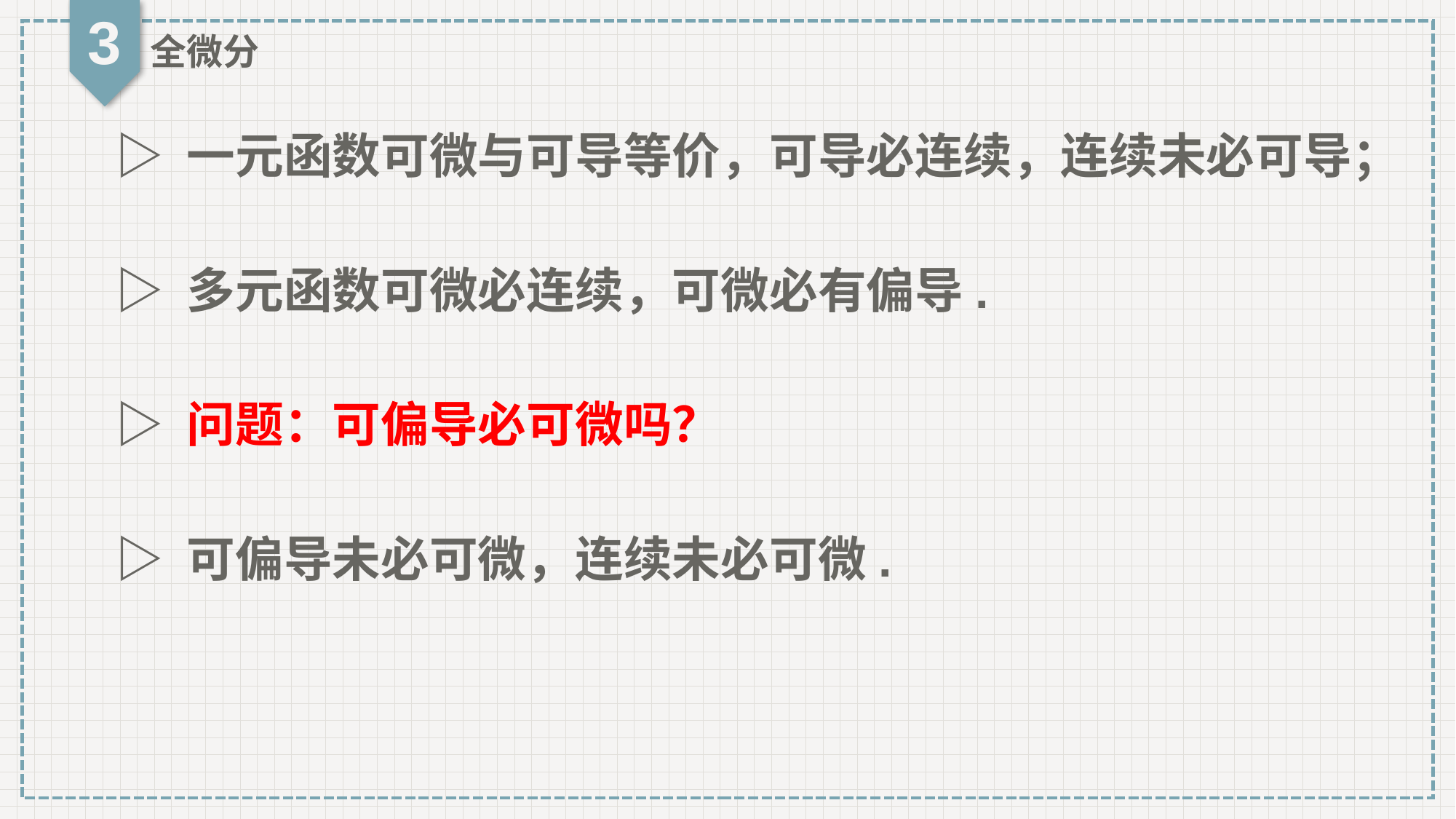

3
全微分
▷ 一元函数可微与可导等价，可导必连续，连续未必可导；
▷ 多元函数可微必连续，可微必有偏导.
▷ 问题：可偏导必可微吗？
▷ 可偏导未必可微，连续未必可微.